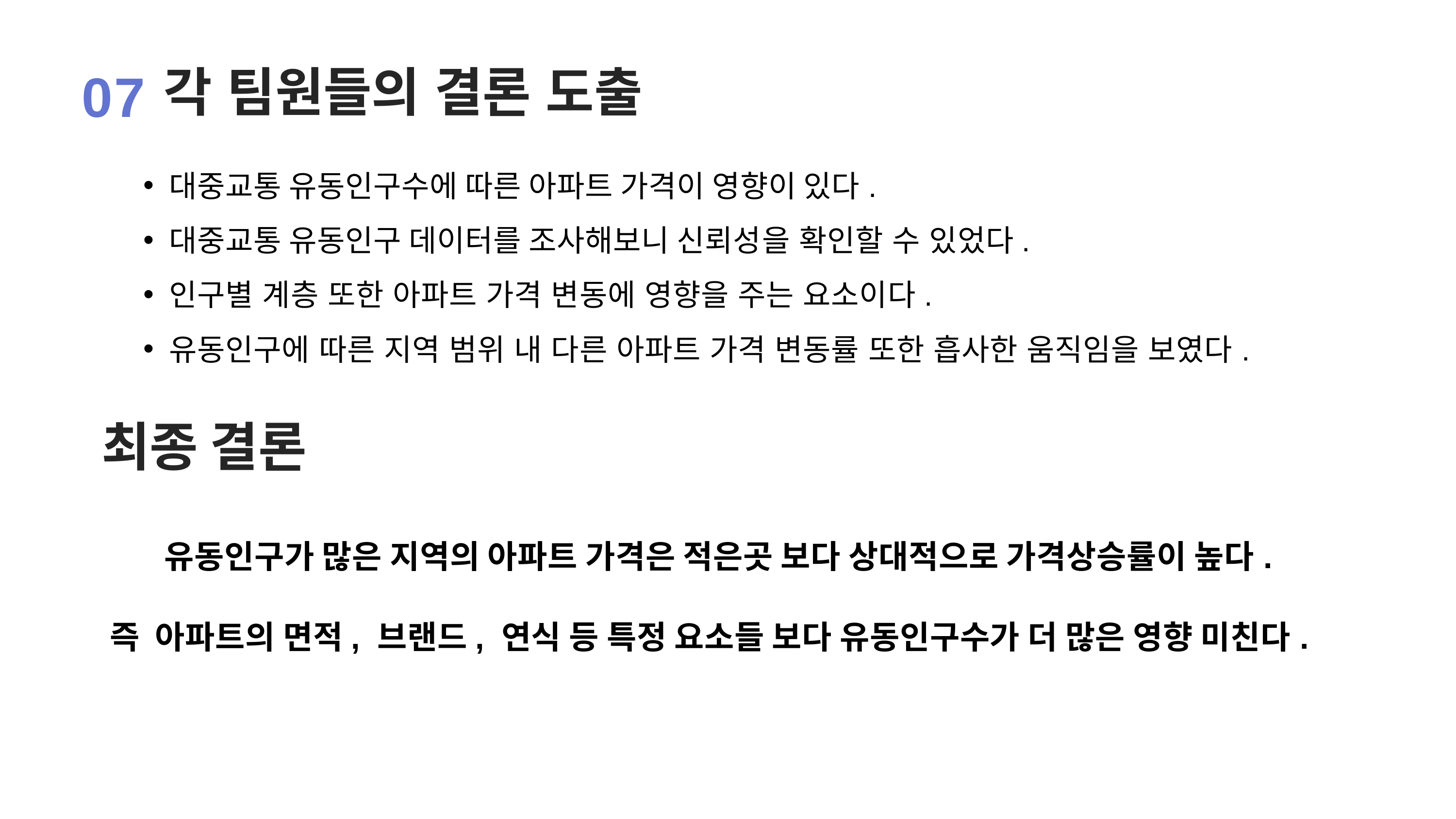

07
각 팀원들의 결론 도출
대중교통 유동인구수에 따른 아파트 가격이 영향이 있다.
대중교통 유동인구 데이터를 조사해보니 신뢰성을 확인할 수 있었다.
인구별 계층 또한 아파트 가격 변동에 영향을 주는 요소이다.
유동인구에 따른 지역 범위 내 다른 아파트 가격 변동률 또한 흡사한 움직임을 보였다.
최종 결론
유동인구가 많은 지역의 아파트 가격은 적은곳 보다 상대적으로 가격상승률이 높다.

즉  아파트의 면적, 브랜드, 연식 등 특정 요소들 보다 유동인구수가 더 많은 영향 미친다.